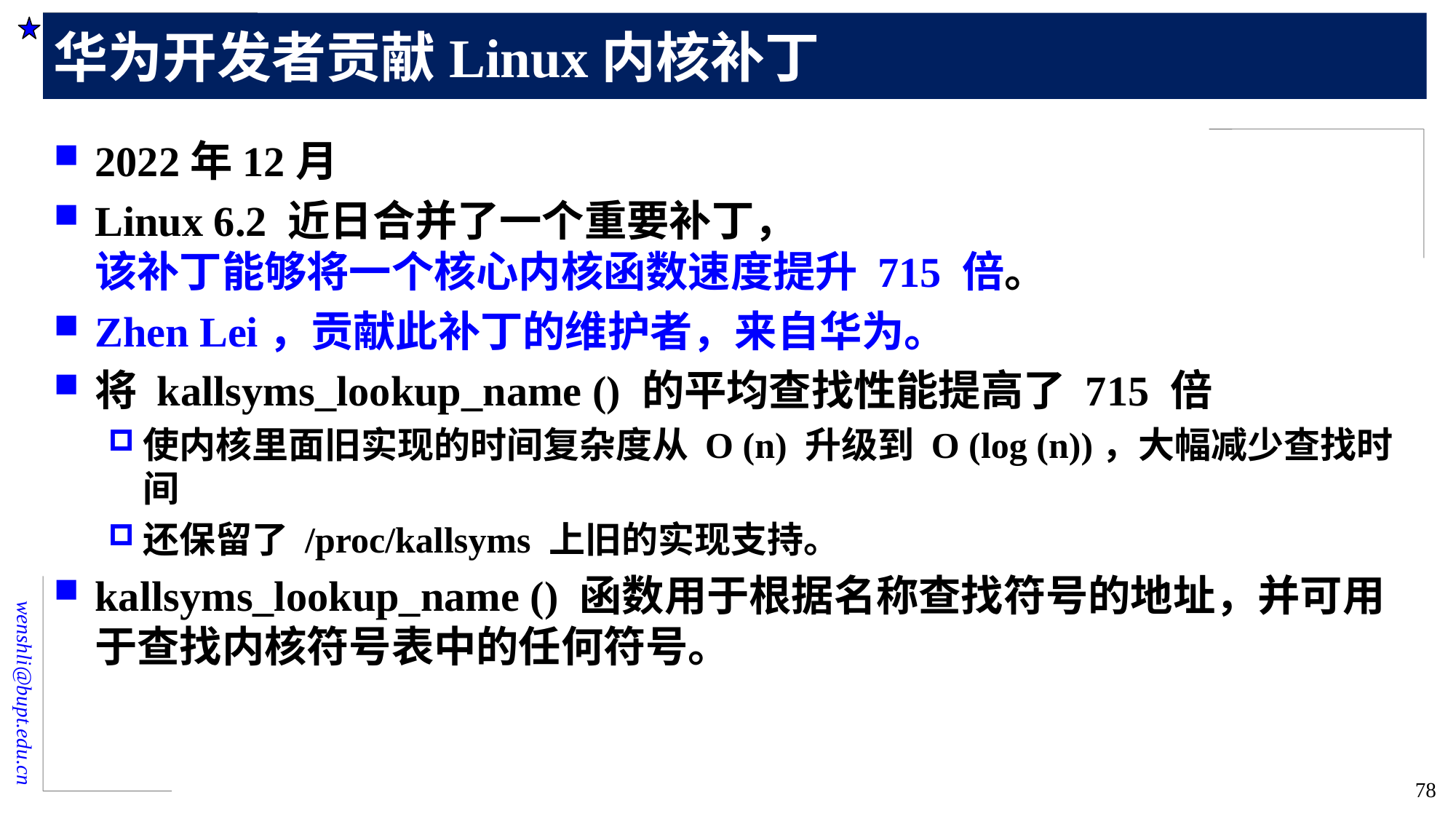

# 华为开发者贡献Linux内核补丁
2022年12月
Linux 6.2 近日合并了一个重要补丁，
该补丁能够将一个核心内核函数速度提升 715 倍。
Zhen Lei，贡献此补丁的维护者，来自华为。
将 kallsyms_lookup_name () 的平均查找性能提高了 715 倍
使内核里面旧实现的时间复杂度从 O (n) 升级到 O (log (n))，大幅减少查找时间
还保留了 /proc/kallsyms 上旧的实现支持。
kallsyms_lookup_name () 函数用于根据名称查找符号的地址，并可用于查找内核符号表中的任何符号。
78